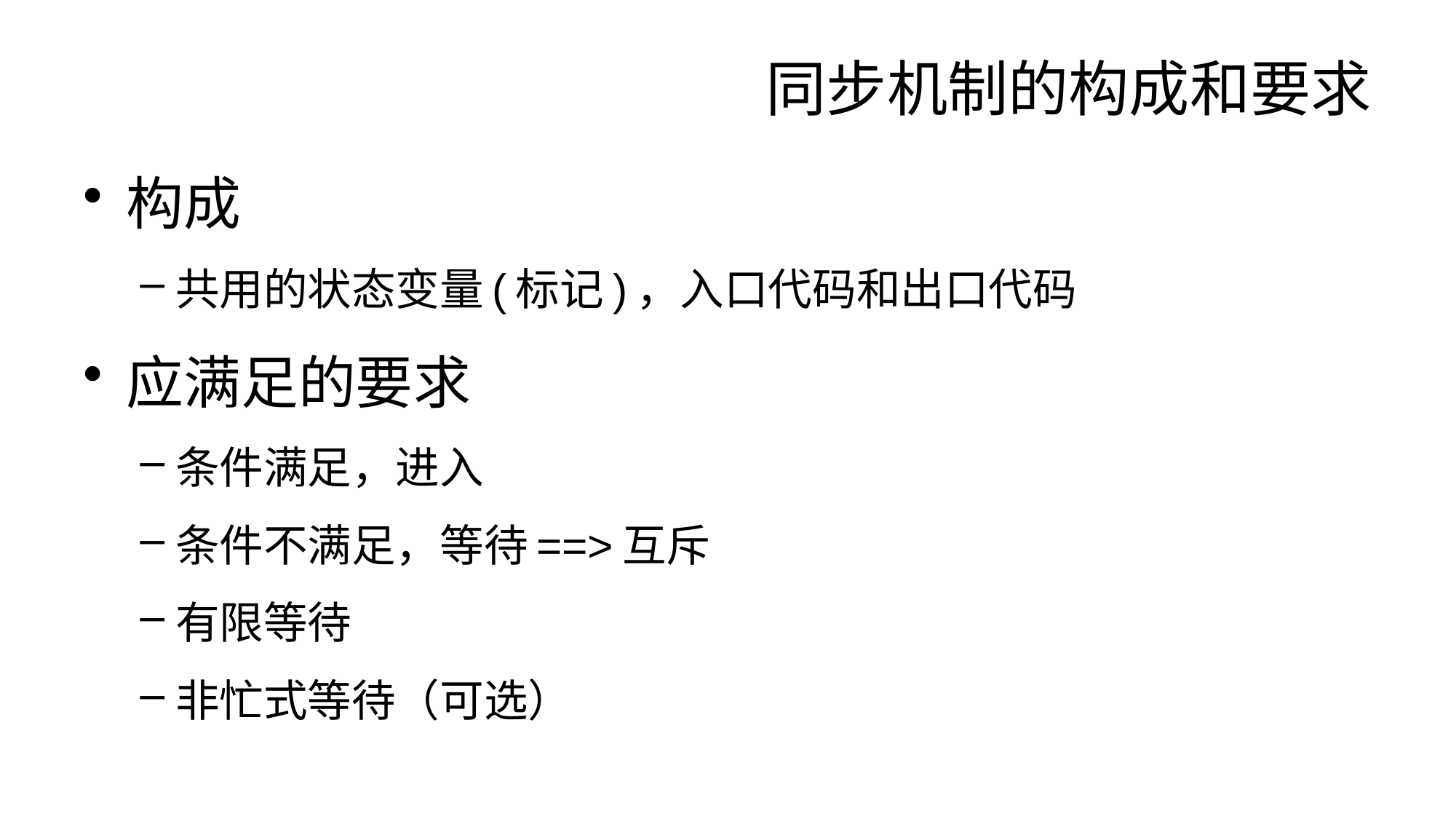

# 同步机制的构成和要求
构成
共用的状态变量(标记)，入口代码和出口代码
应满足的要求
条件满足，进入
条件不满足，等待==>互斥
有限等待
非忙式等待（可选）